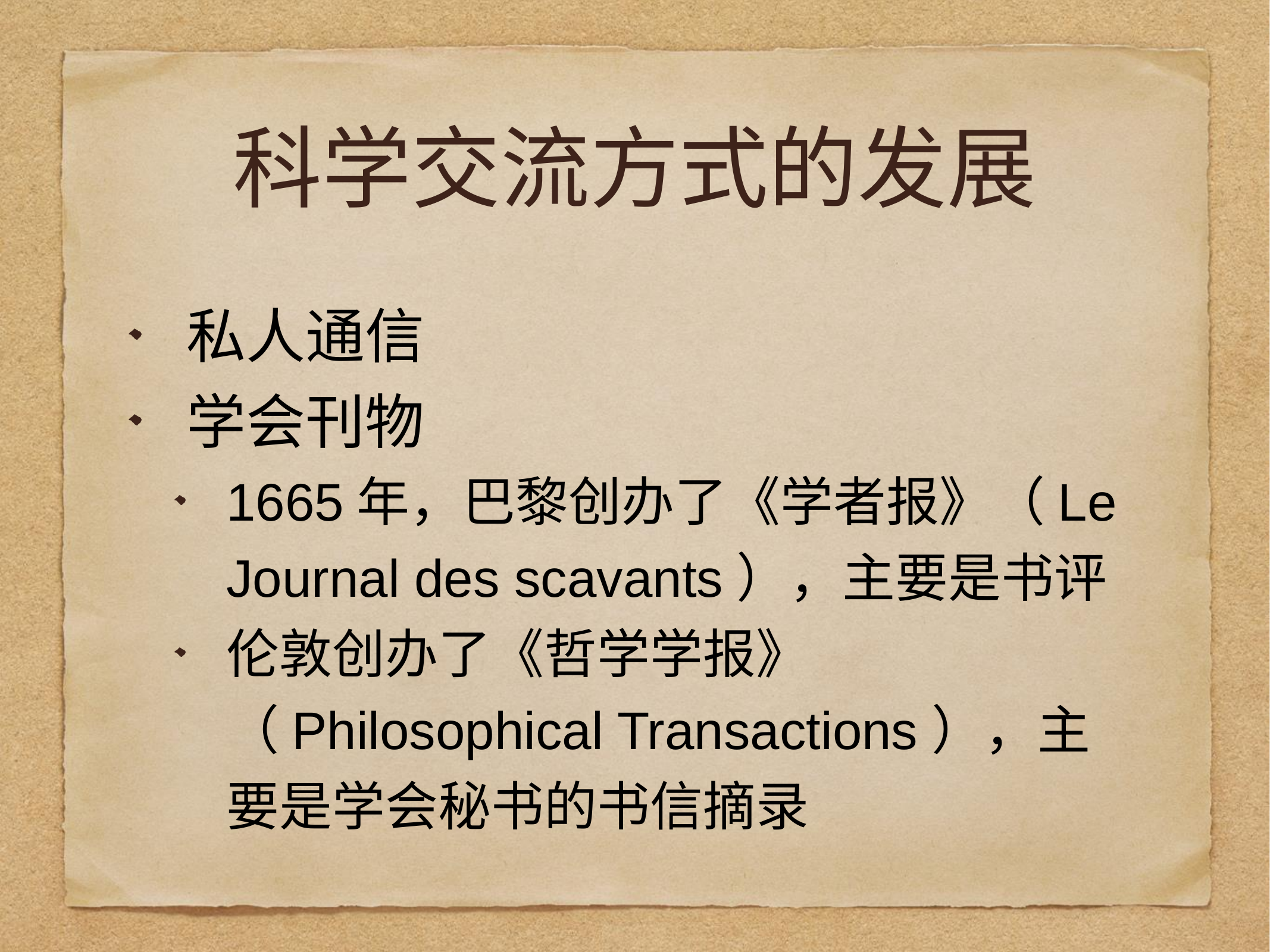

# 科学交流方式的发展
私人通信
学会刊物
1665年，巴黎创办了《学者报》（Le Journal des scavants），主要是书评
伦敦创办了《哲学学报》（Philosophical Transactions），主要是学会秘书的书信摘录